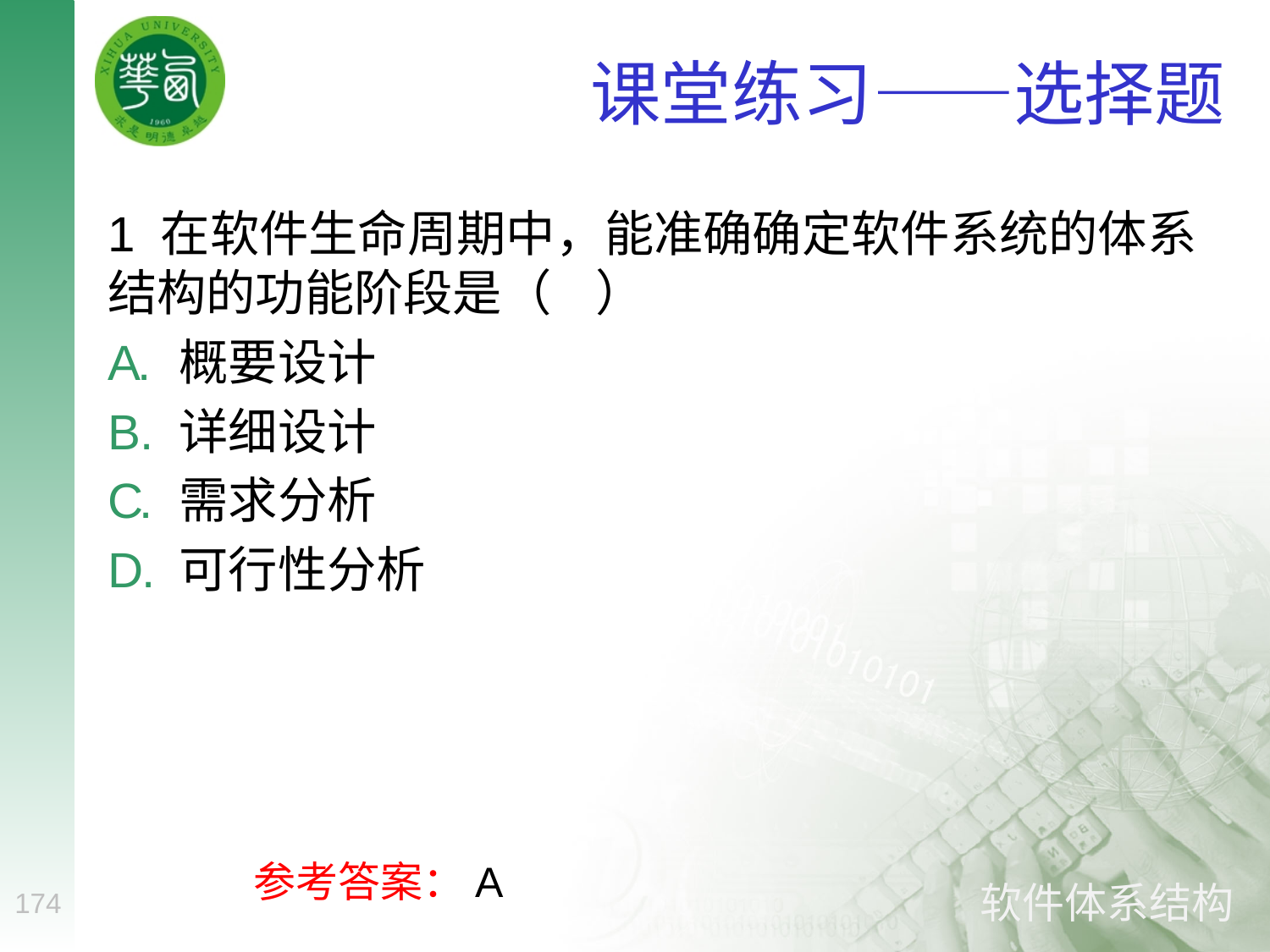

# 课堂练习——选择题
1 在软件生命周期中，能准确确定软件系统的体系结构的功能阶段是（    ）
概要设计
详细设计
需求分析
可行性分析
参考答案：A

174